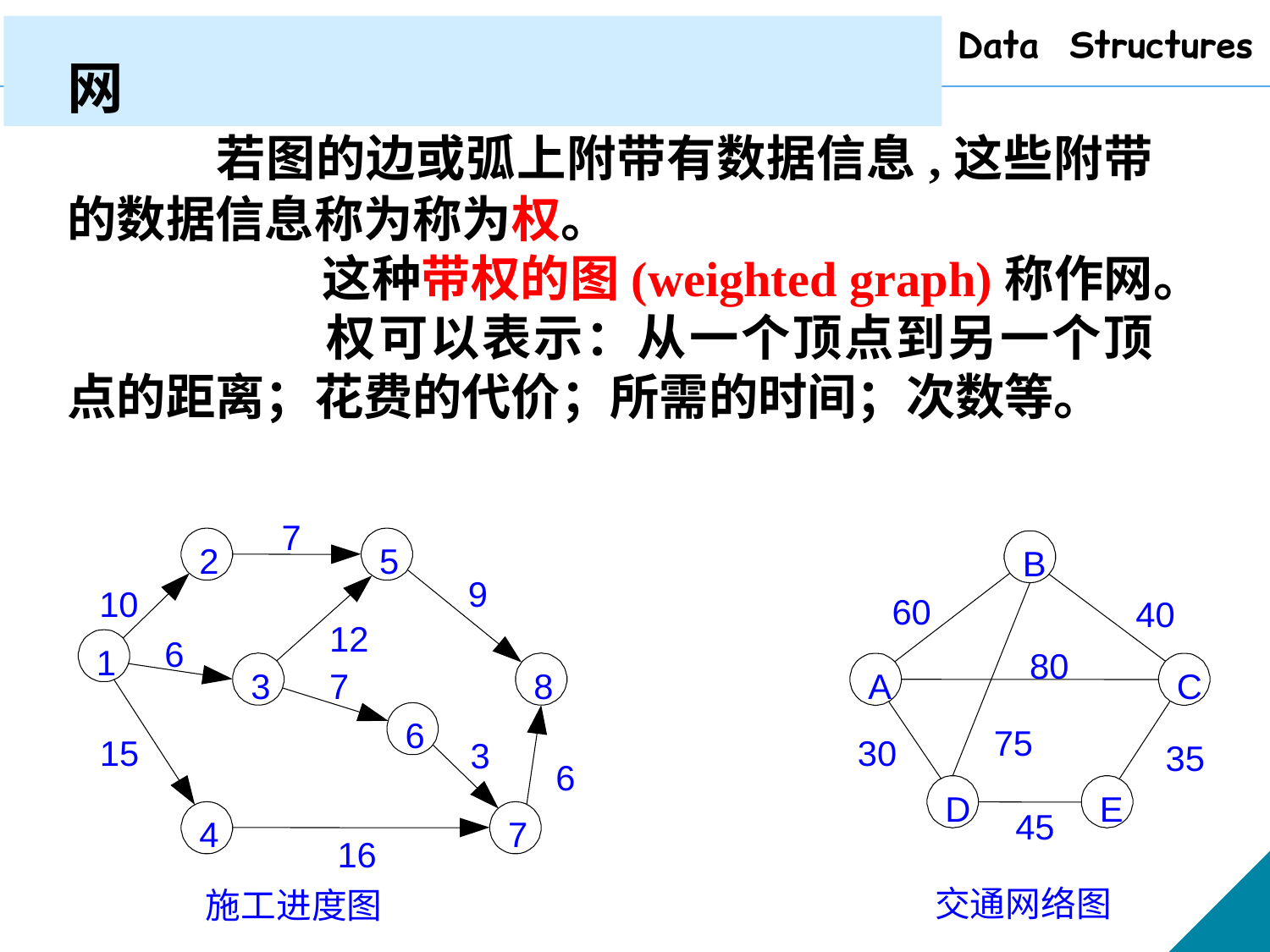

网
          若图的边或弧上附带有数据信息,这些附带的数据信息称为称为权。
		这种带权的图(weighted graph)称作网。
		权可以表示：从一个顶点到另一个顶点的距离；花费的代价；所需的时间；次数等。

7

2
5
B

9

10

60

40

12

6

1

80

3
7
8
A
C

6

75

15
30

3

35

6

D
E

45
4
7

16
交通网络图
施工进度图